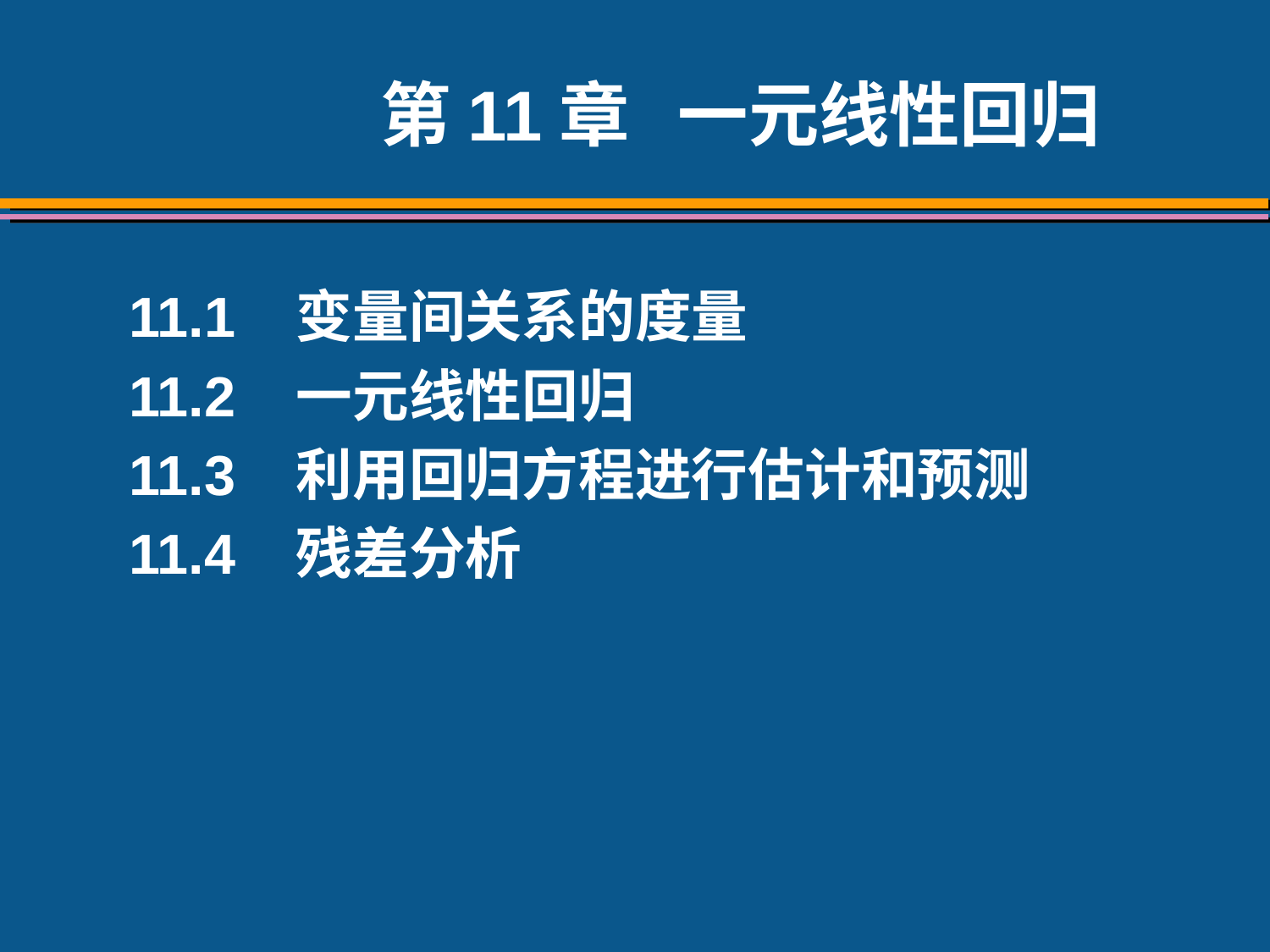

# 第11章   一元线性回归
11.1   变量间关系的度量
11.2   一元线性回归
11.3   利用回归方程进行估计和预测
11.4   残差分析